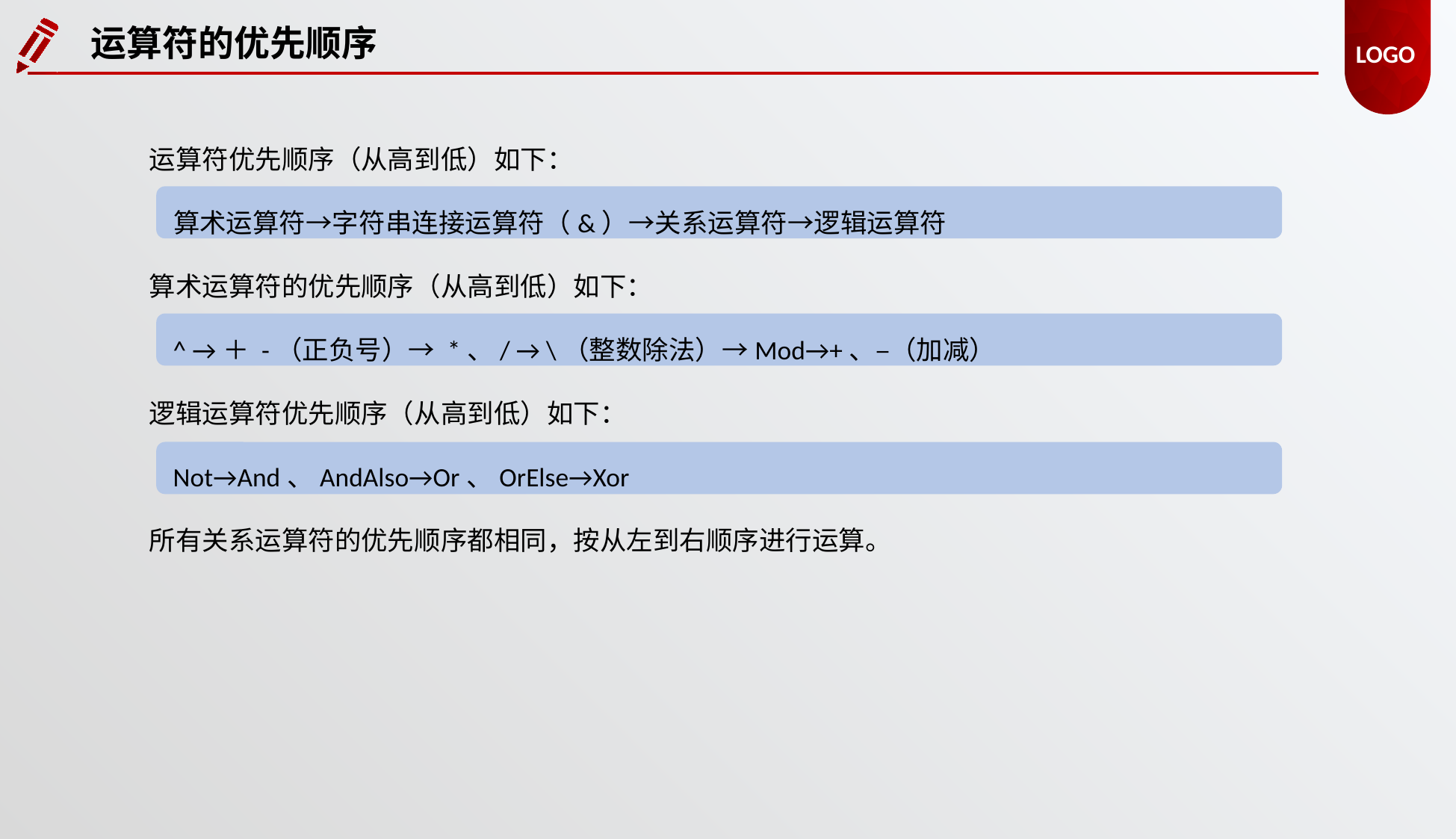

运算符的优先顺序
运算符优先顺序（从高到低）如下：
   算术运算符→字符串连接运算符（&）→关系运算符→逻辑运算符
算术运算符的优先顺序（从高到低）如下：
    ^ →＋ -（正负号）→ *、/ → \（整数除法）→Mod→+、–（加减）
逻辑运算符优先顺序（从高到低）如下：
    Not→And、AndAlso→Or、OrElse→Xor
所有关系运算符的优先顺序都相同，按从左到右顺序进行运算。